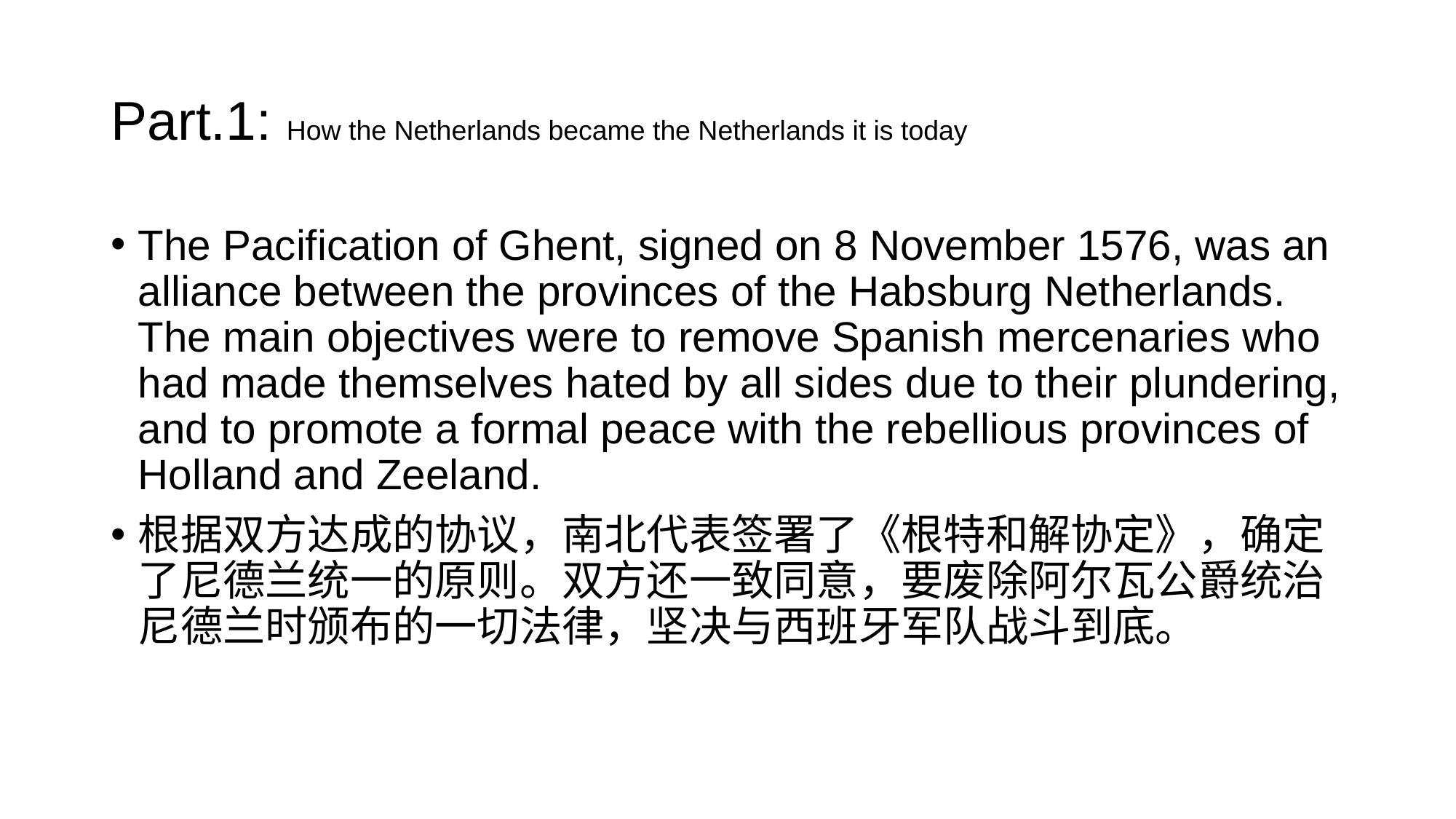

# Part.1: How the Netherlands became the Netherlands it is today
The Pacification of Ghent, signed on 8 November 1576, was an alliance between the provinces of the Habsburg Netherlands.  The main objectives were to remove Spanish mercenaries who had made themselves hated by all sides due to their plundering, and to promote a formal peace with the rebellious provinces of Holland and Zeeland.
根据双方达成的协议，南北代表签署了《根特和解协定》，确定了尼德兰统一的原则。双方还一致同意，要废除阿尔瓦公爵统治尼德兰时颁布的一切法律，坚决与西班牙军队战斗到底。